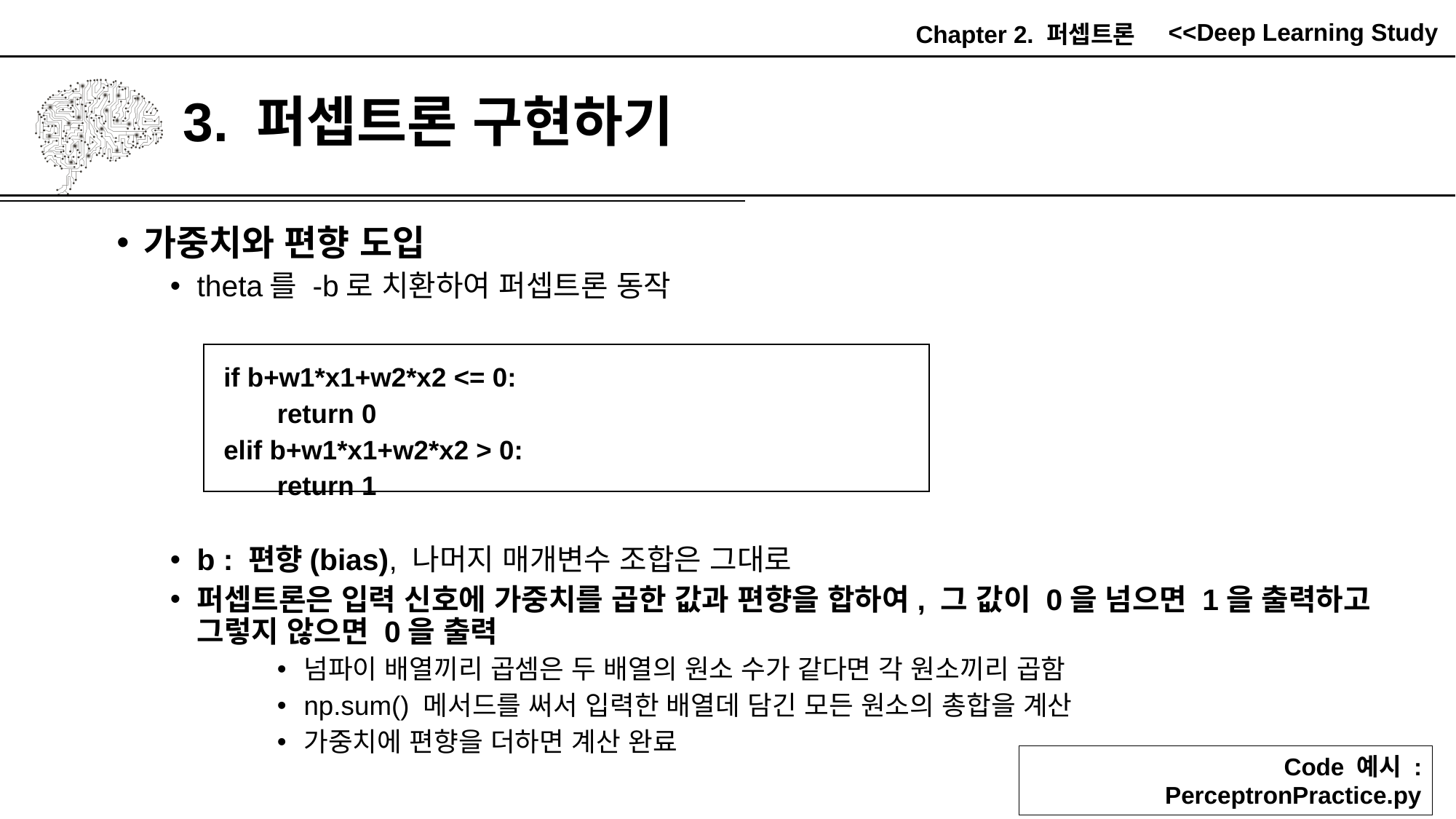

Chapter 2. 퍼셉트론
# 3. 퍼셉트론 구현하기
가중치와 편향 도입
theta를 -b로 치환하여 퍼셉트론 동작

if b+w1*x1+w2*x2 <= 0:
return 0
elif b+w1*x1+w2*x2 > 0:
return 1

b : 편향(bias), 나머지 매개변수 조합은 그대로
퍼셉트론은 입력 신호에 가중치를 곱한 값과 편향을 합하여, 그 값이 0을 넘으면 1을 출력하고 그렇지 않으면 0을 출력
넘파이 배열끼리 곱셈은 두 배열의 원소 수가 같다면 각 원소끼리 곱함
np.sum() 메서드를 써서 입력한 배열데 담긴 모든 원소의 총합을 계산
가중치에 편향을 더하면 계산 완료

Code 예시 : PerceptronPractice.py